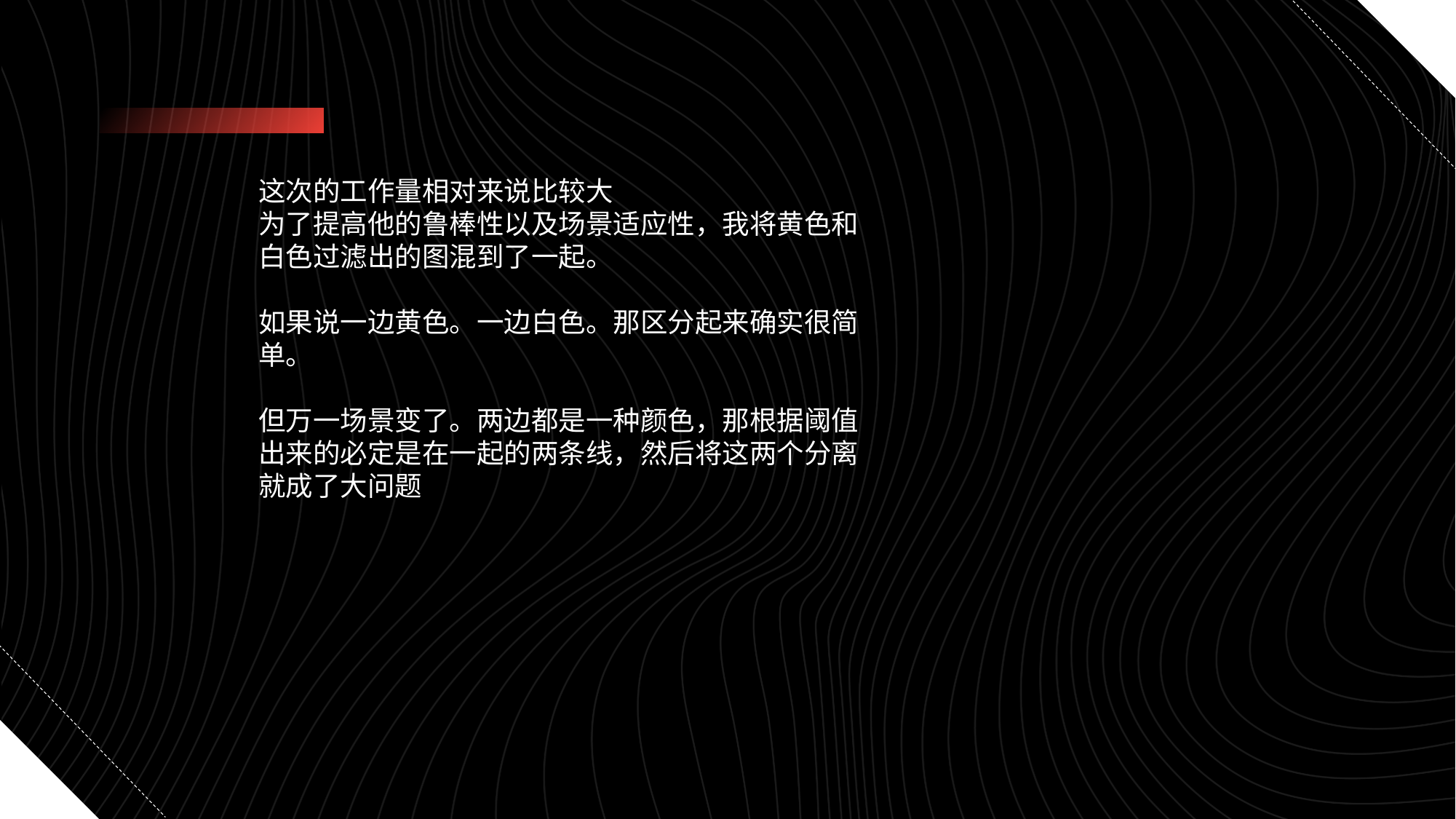

这次的工作量相对来说比较大
为了提高他的鲁棒性以及场景适应性，我将黄色和白色过滤出的图混到了一起。

如果说一边黄色。一边白色。那区分起来确实很简单。

但万一场景变了。两边都是一种颜色，那根据阈值出来的必定是在一起的两条线，然后将这两个分离就成了大问题